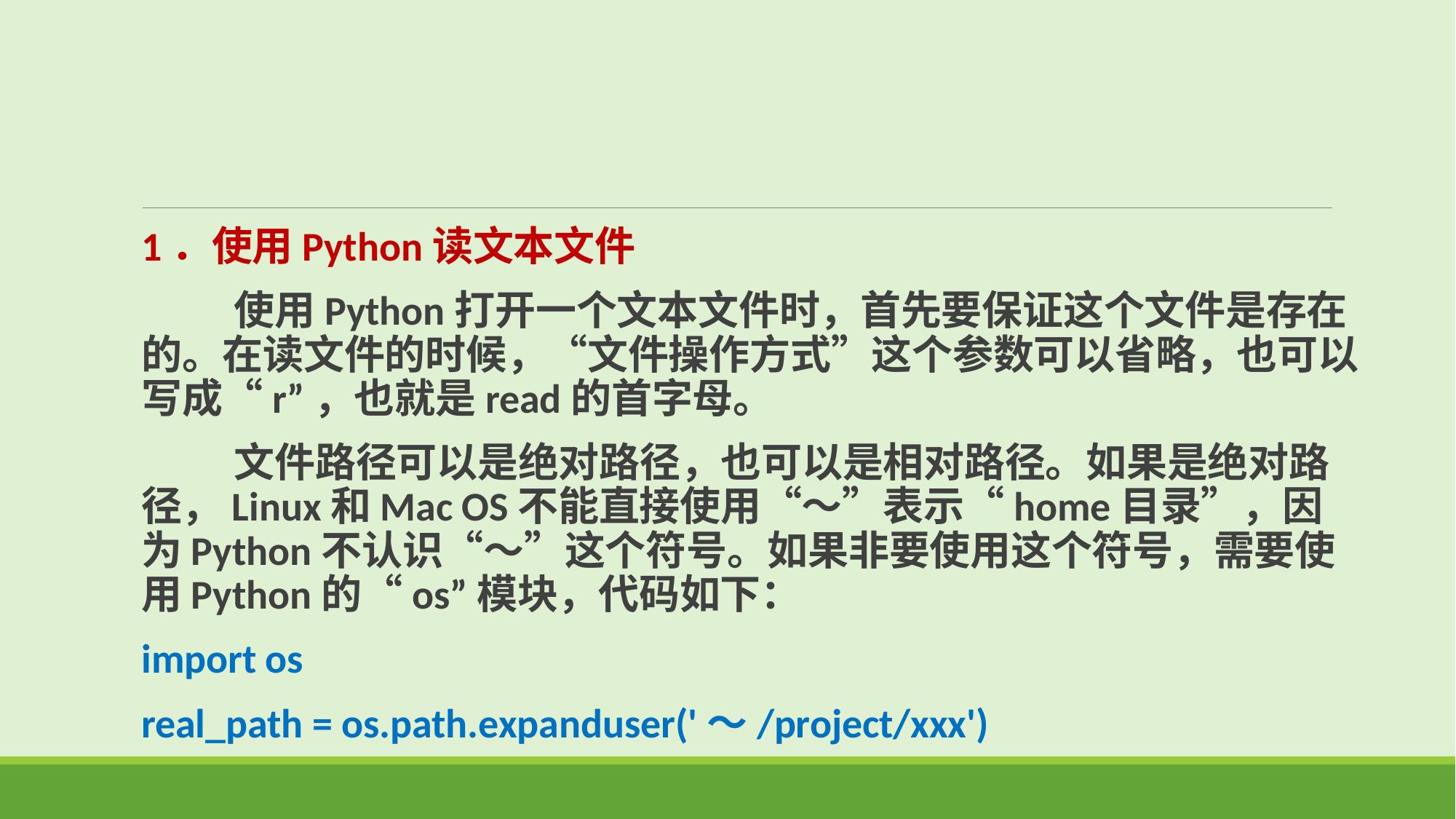

1．使用Python读文本文件
         使用Python打开一个文本文件时，首先要保证这个文件是存在的。在读文件的时候，“文件操作方式”这个参数可以省略，也可以写成“r”，也就是read的首字母。
         文件路径可以是绝对路径，也可以是相对路径。如果是绝对路径，Linux和Mac OS不能直接使用“～”表示“home目录”，因为Python不认识“～”这个符号。如果非要使用这个符号，需要使用Python的“os”模块，代码如下：
import os
real_path = os.path.expanduser('～/project/xxx')